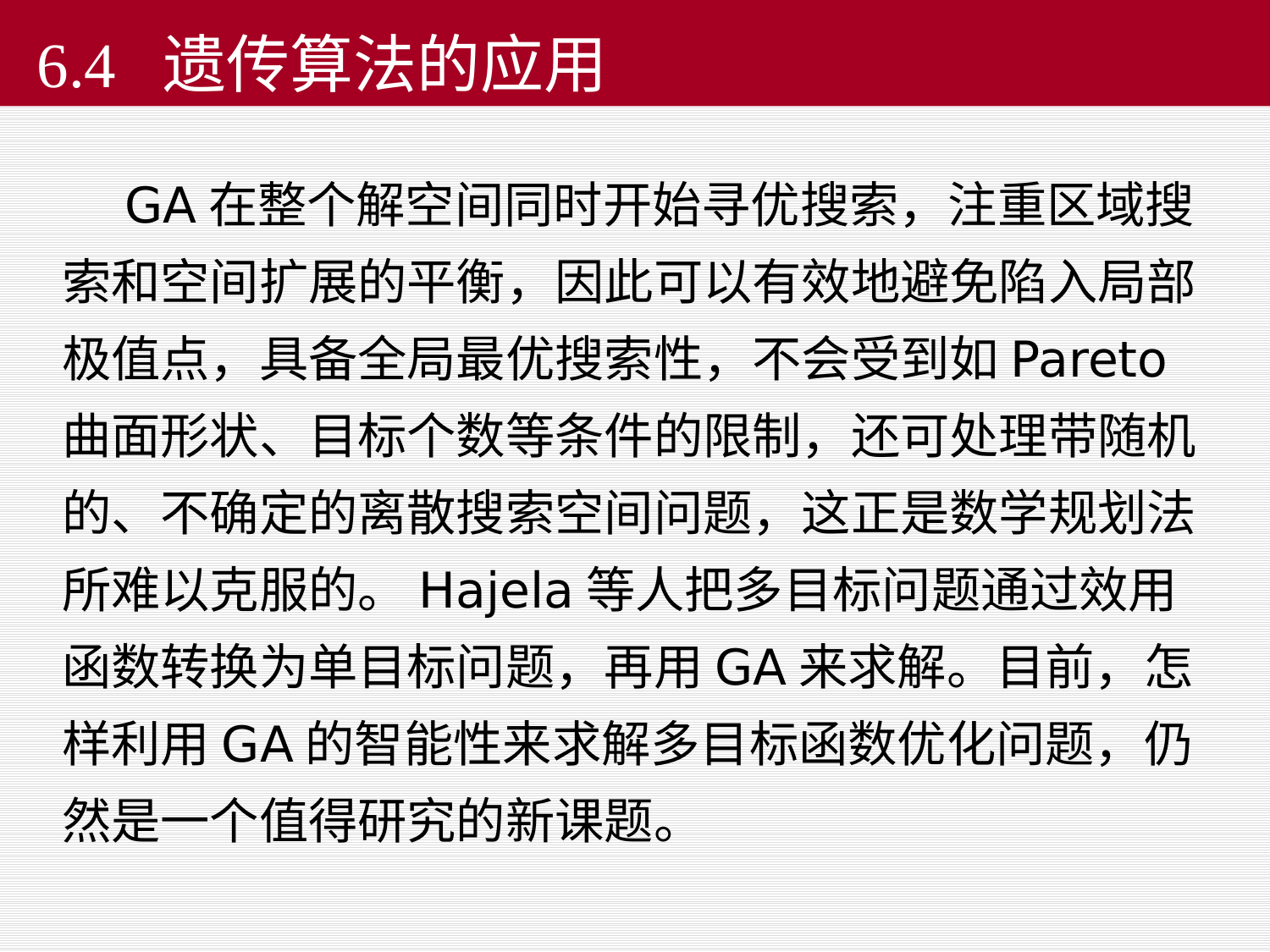

#
6.4  遗传算法的应用
    GA在整个解空间同时开始寻优搜索，注重区域搜索和空间扩展的平衡，因此可以有效地避免陷入局部极值点，具备全局最优搜索性，不会受到如Pareto曲面形状、目标个数等条件的限制，还可处理带随机的、不确定的离散搜索空间问题，这正是数学规划法所难以克服的。Hajela等人把多目标问题通过效用函数转换为单目标问题，再用GA来求解。目前，怎样利用GA的智能性来求解多目标函数优化问题，仍然是一个值得研究的新课题。

149